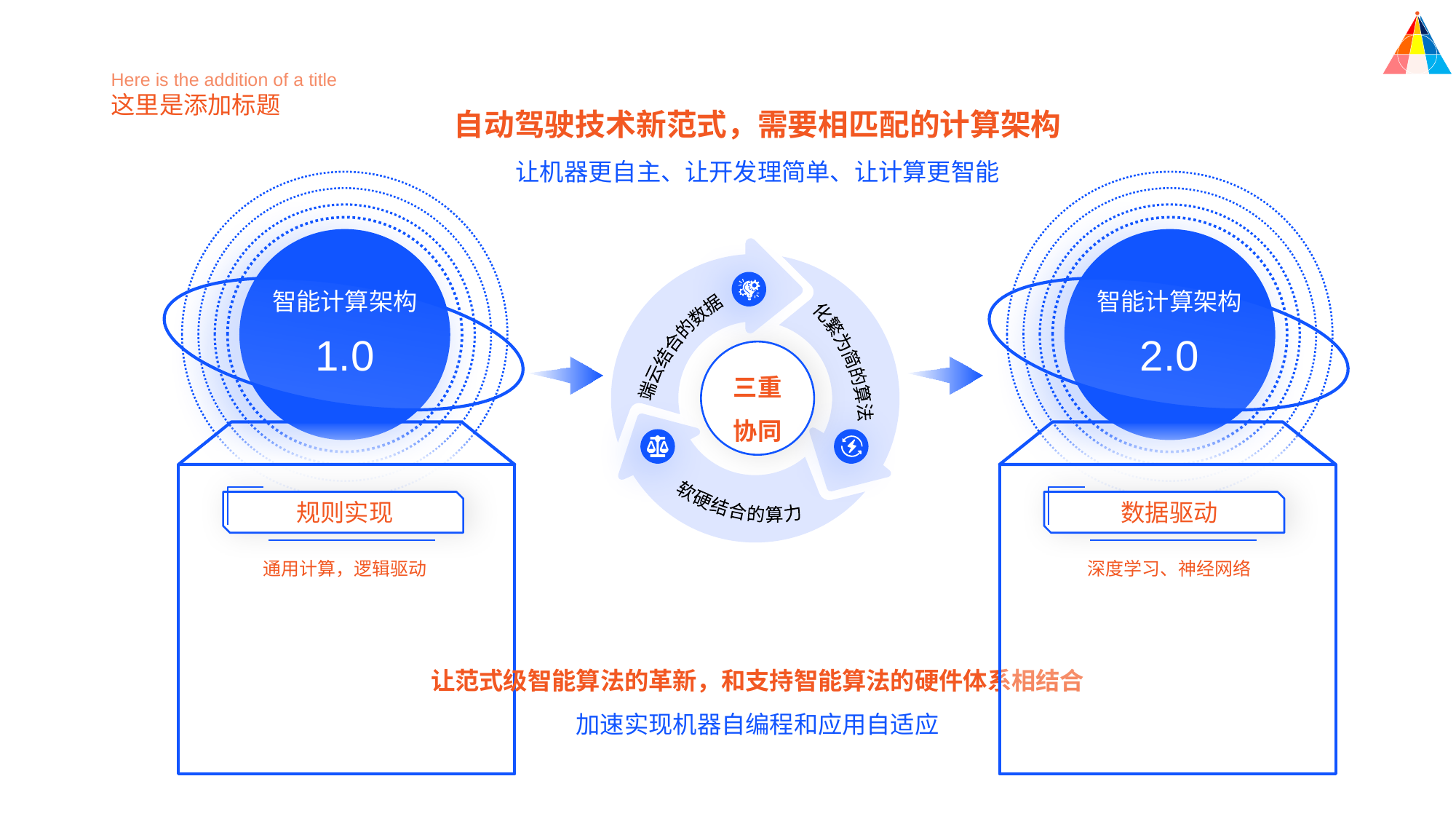

Here is the addition of a title
这里是添加标题
自动驾驶技术新范式，需要相匹配的计算架构
让机器更自主、让开发理简单、让计算更智能

智能计算架构
智能计算架构

端云结合的数据
1.0
2.0
化繁为简的算法

三重
协同

软硬结合的算力

规则实现
数据驱动
深度学习、神经网络
通用计算，逻辑驱动
让范式级智能算法的革新，和支持智能算法的硬件体系相结合
加速实现机器自编程和应用自适应